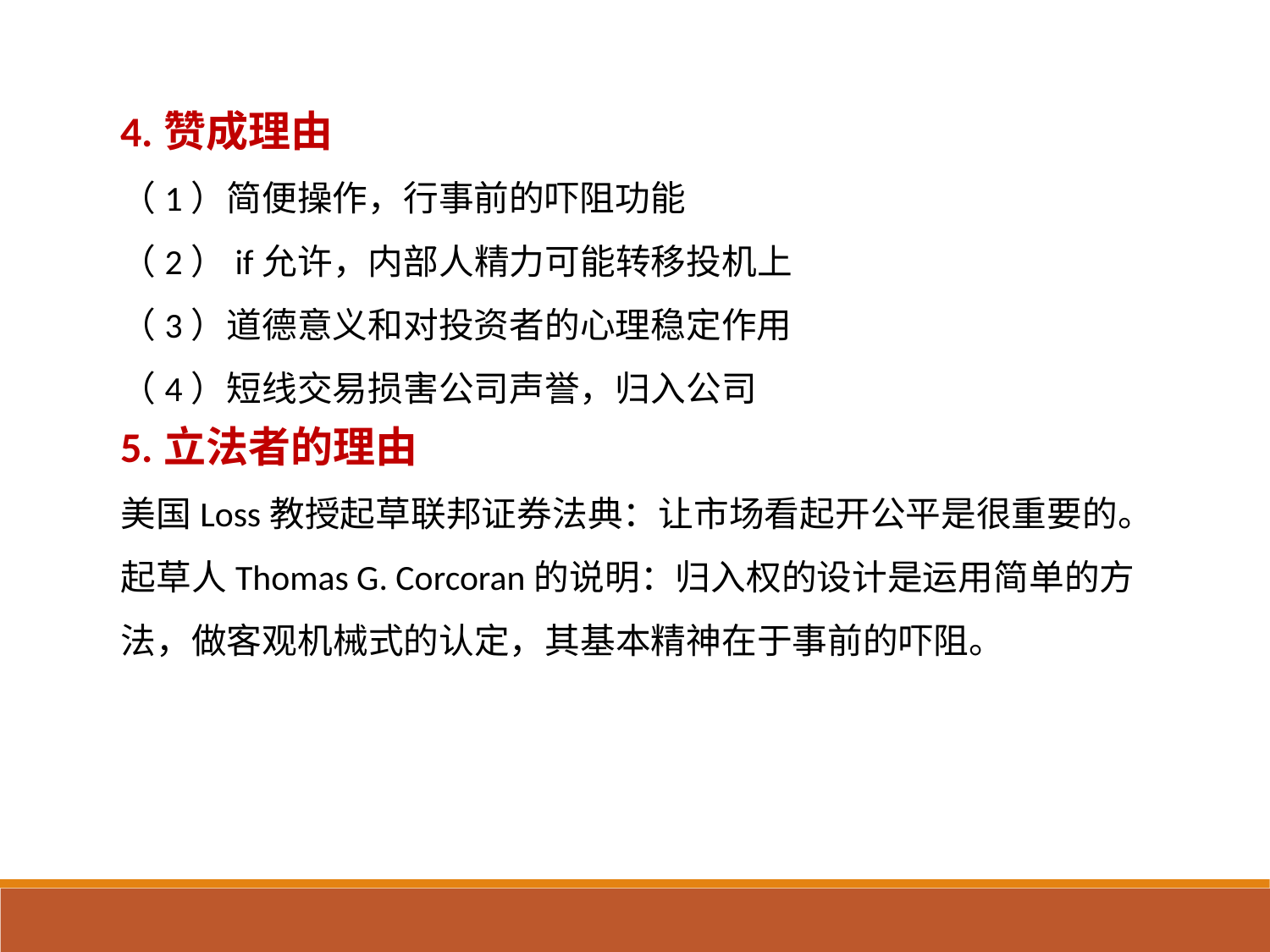

4.赞成理由
（1）简便操作，行事前的吓阻功能
（2）if允许，内部人精力可能转移投机上
（3）道德意义和对投资者的心理稳定作用
（4）短线交易损害公司声誉，归入公司
5.立法者的理由
美国Loss教授起草联邦证券法典：让市场看起开公平是很重要的。
起草人Thomas G. Corcoran的说明：归入权的设计是运用简单的方法，做客观机械式的认定，其基本精神在于事前的吓阻。